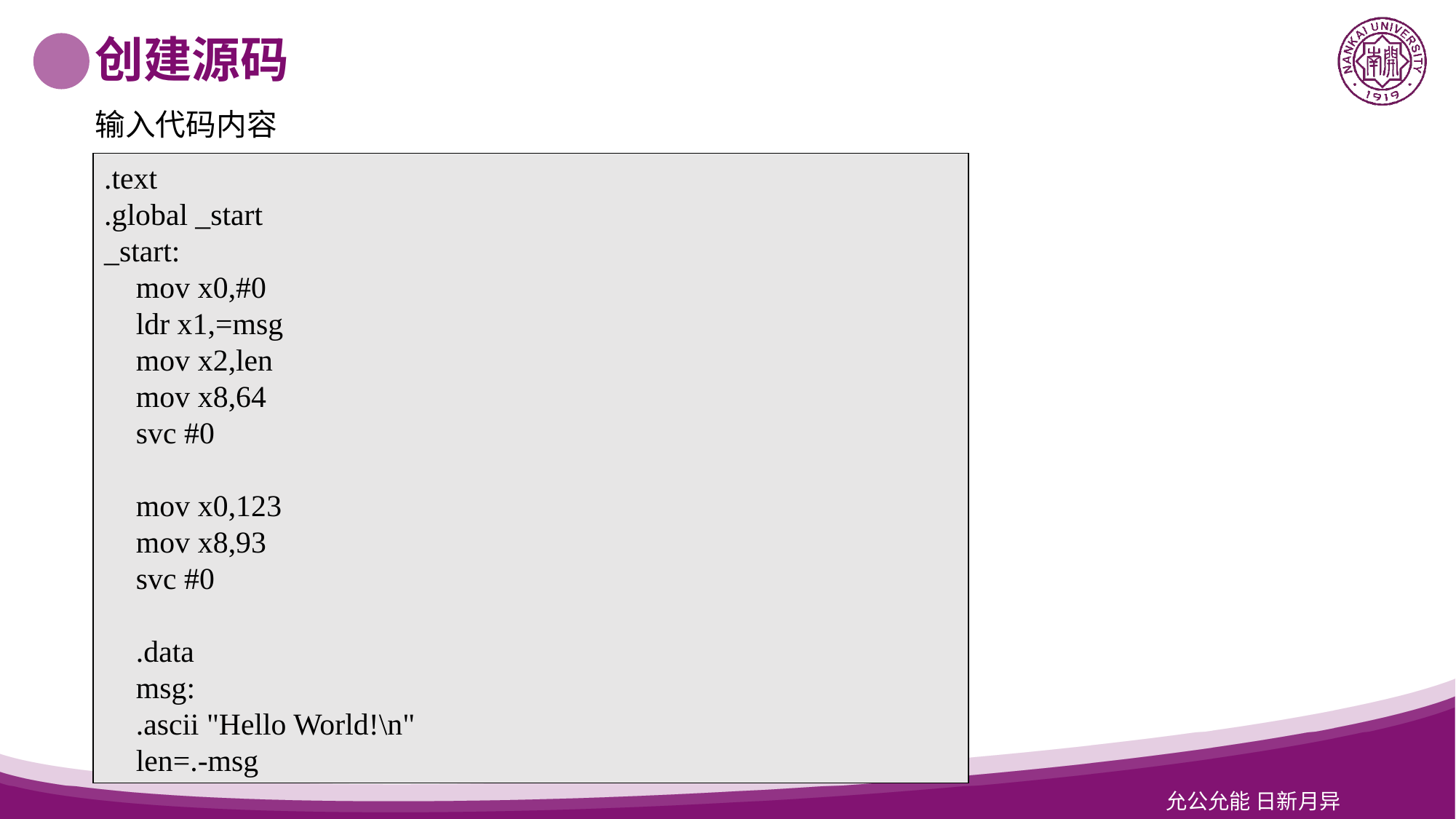

创建源码
输入代码内容
.text
.global _start
_start:
mov x0,#0
ldr x1,=msg
mov x2,len
mov x8,64
svc #0

mov x0,123
mov x8,93
svc #0

.data
msg:
.ascii "Hello World!\n"
len=.-msg